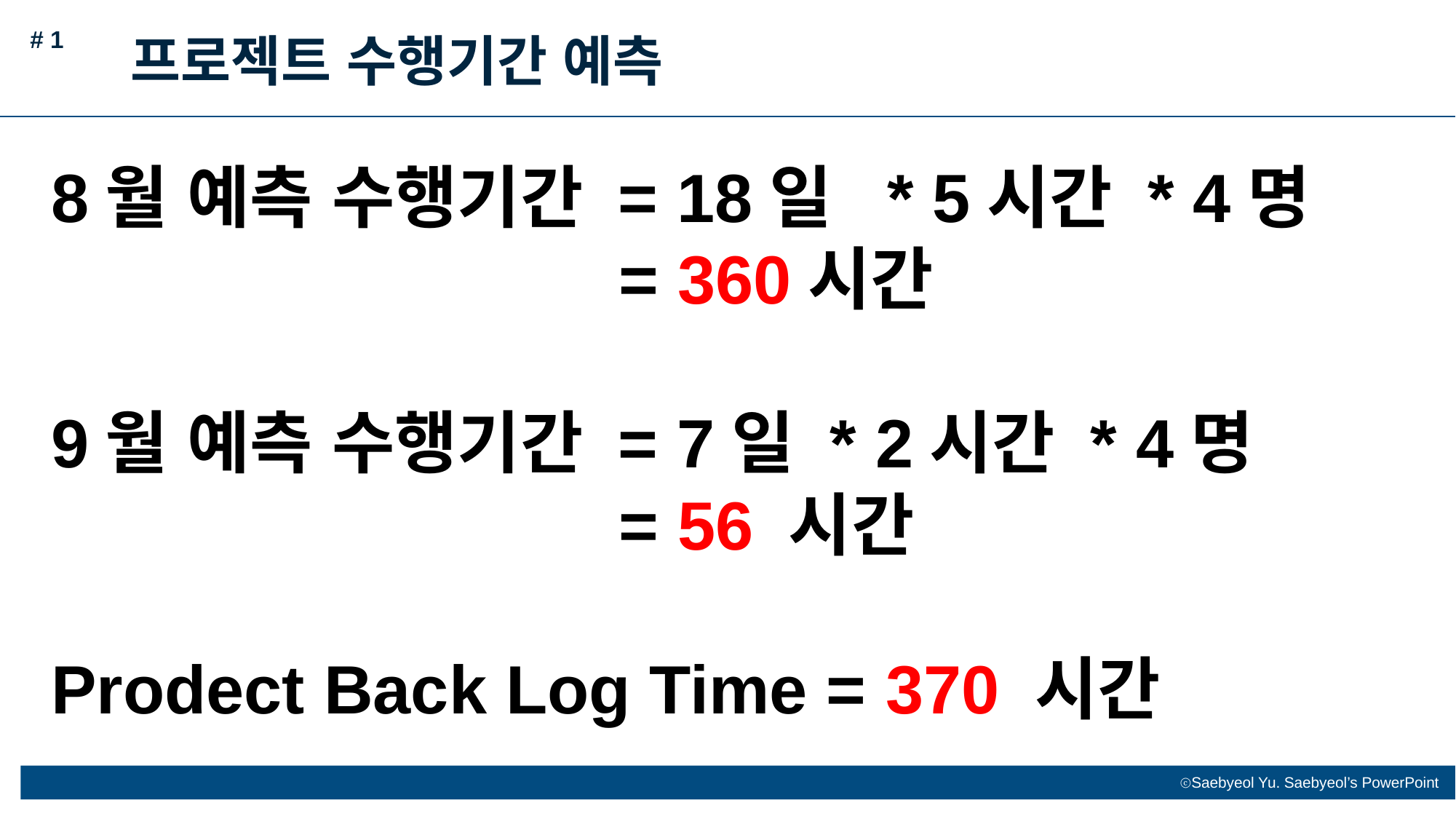

# 1
프로젝트 수행기간 예측
8월 예측 수행기간 = 18일  * 5시간 * 4명
                              = 360시간

9월 예측 수행기간 = 7일 * 2시간 * 4명
                              = 56 시간

Prodect Back Log Time = 370 시간